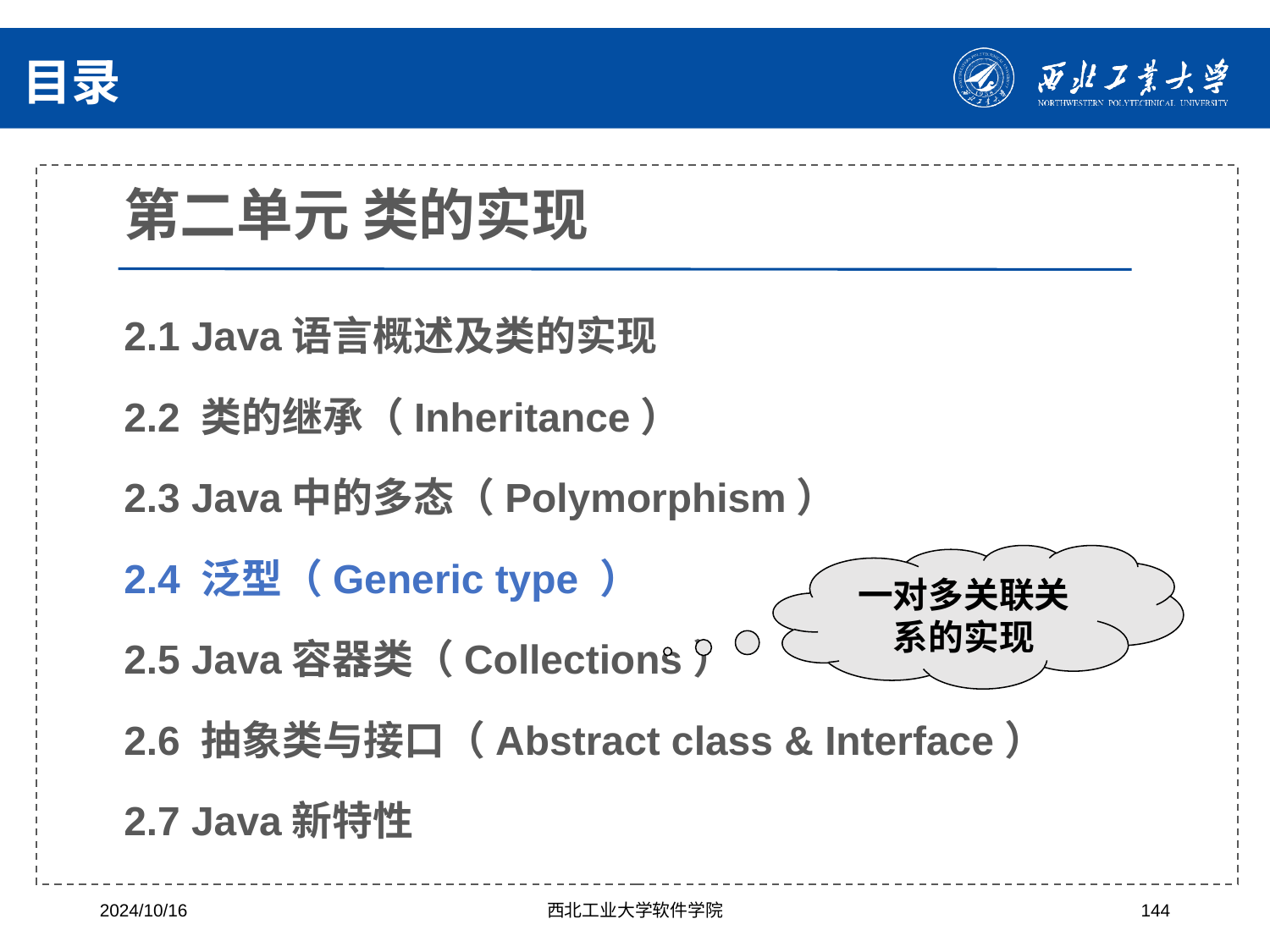

# 目录
第二单元 类的实现
2.1 Java语言概述及类的实现
2.2 类的继承（Inheritance）
2.3 Java中的多态（Polymorphism）
2.4 泛型（Generic type ）
2.5 Java容器类（Collections）
2.6 抽象类与接口（Abstract class & Interface）
2.7 Java新特性

一对多关联关系的实现
2024/10/16
西北工业大学软件学院
144